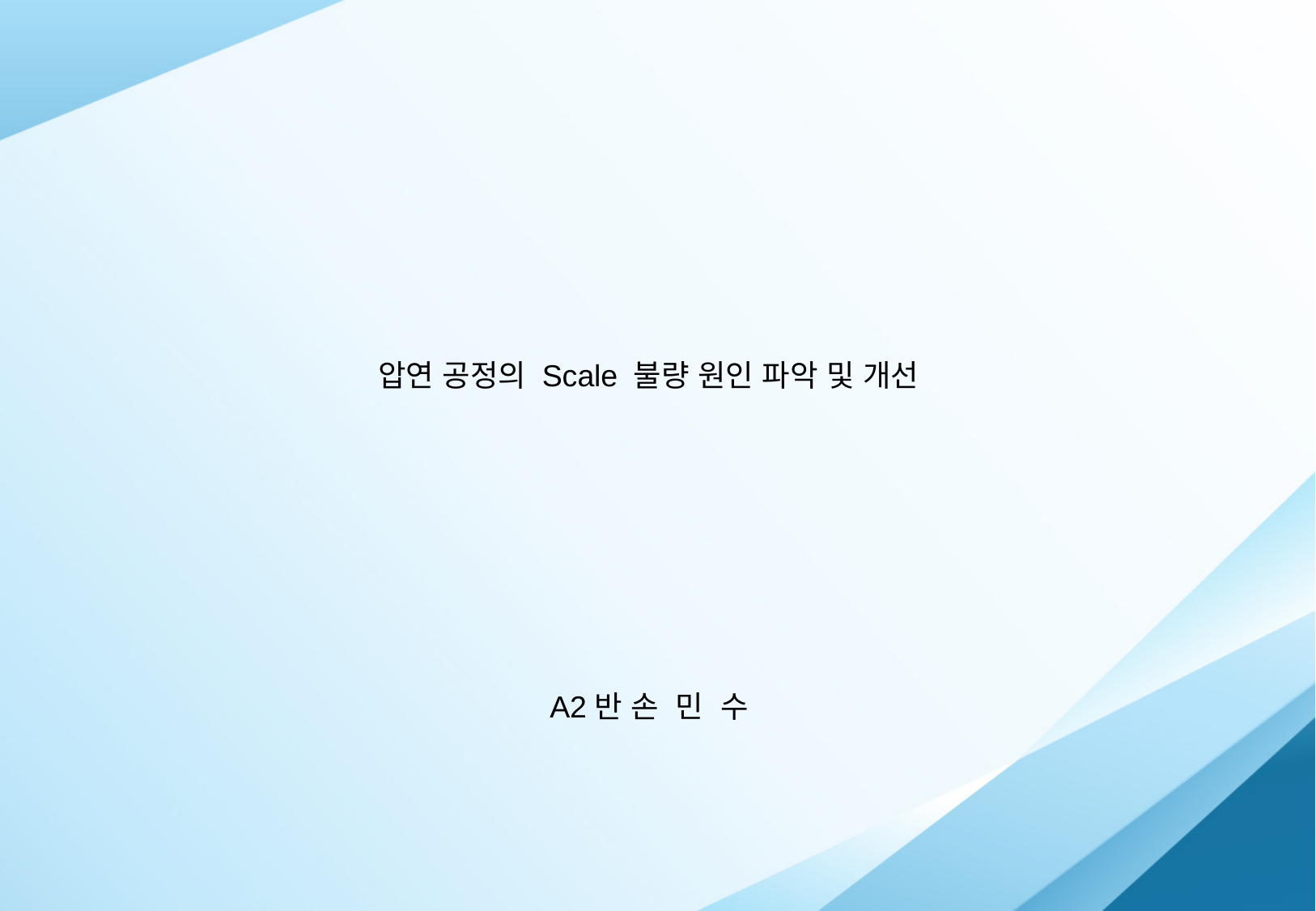

압연 공정의 Scale 불량 원인 파악 및 개선
A2반 손  민  수